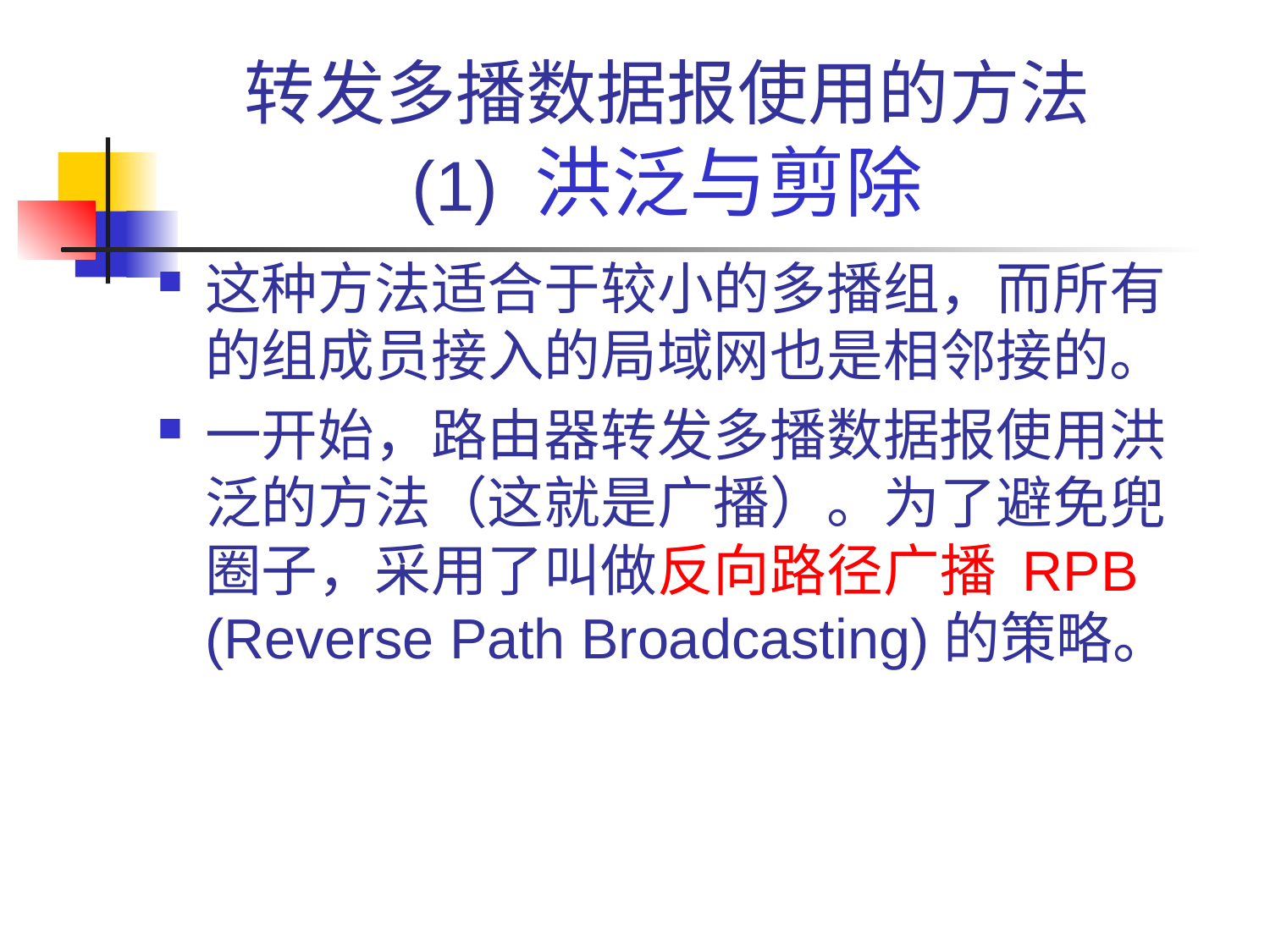

# 转发多播数据报使用的方法 (1) 洪泛与剪除
这种方法适合于较小的多播组，而所有的组成员接入的局域网也是相邻接的。
一开始，路由器转发多播数据报使用洪泛的方法（这就是广播）。为了避免兜圈子，采用了叫做反向路径广播 RPB (Reverse Path Broadcasting)的策略。